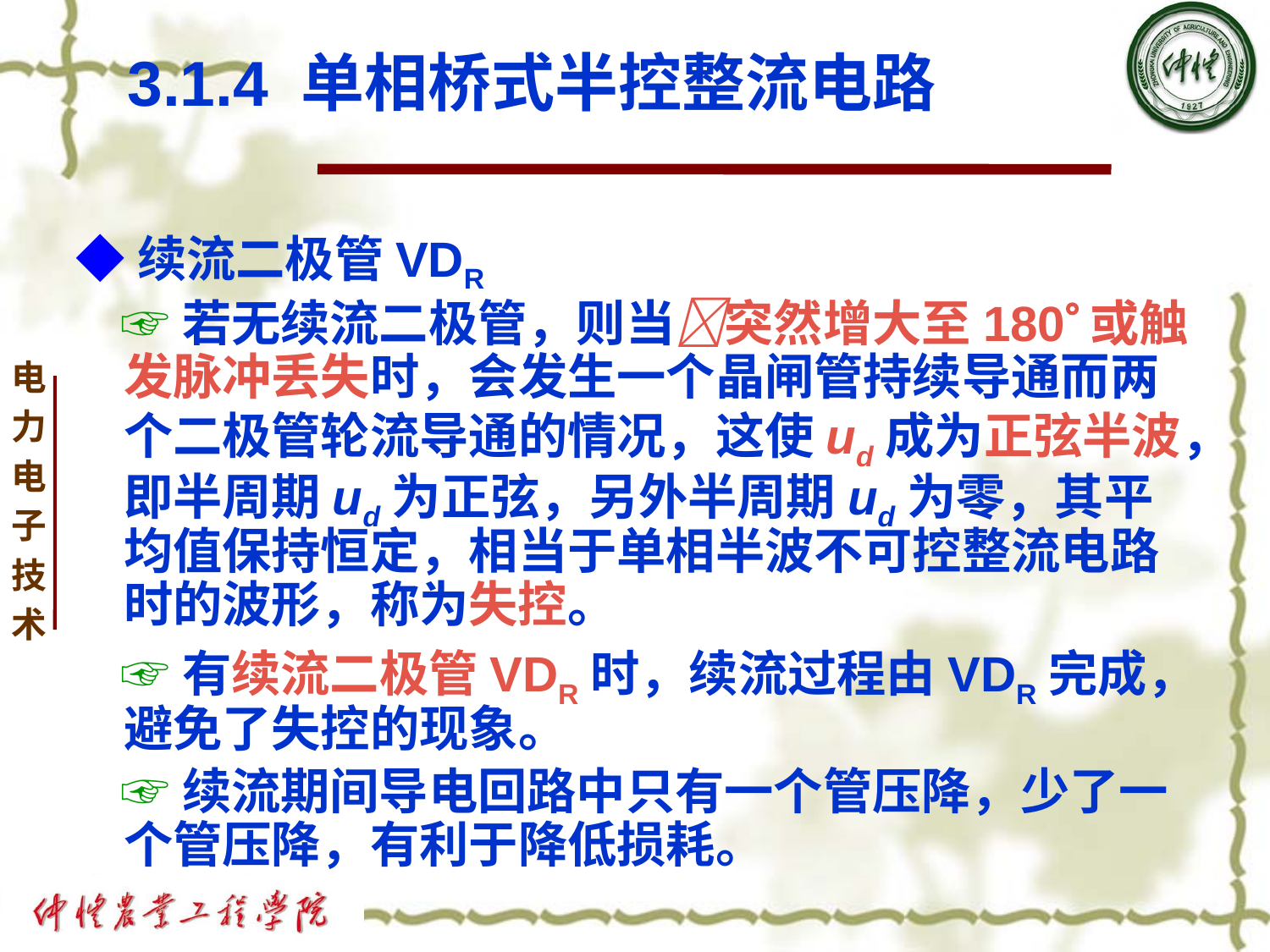

# 3.1.4 单相桥式半控整流电路
◆续流二极管VDR
    ☞若无续流二极管，则当α突然增大至180°或触发脉冲丢失时，会发生一个晶闸管持续导通而两个二极管轮流导通的情况，这使ud成为正弦半波，即半周期ud为正弦，另外半周期ud为零，其平均值保持恒定，相当于单相半波不可控整流电路时的波形，称为失控。
    ☞有续流二极管VDR时，续流过程由VDR完成，避免了失控的现象。
    ☞续流期间导电回路中只有一个管压降，少了一个管压降，有利于降低损耗。